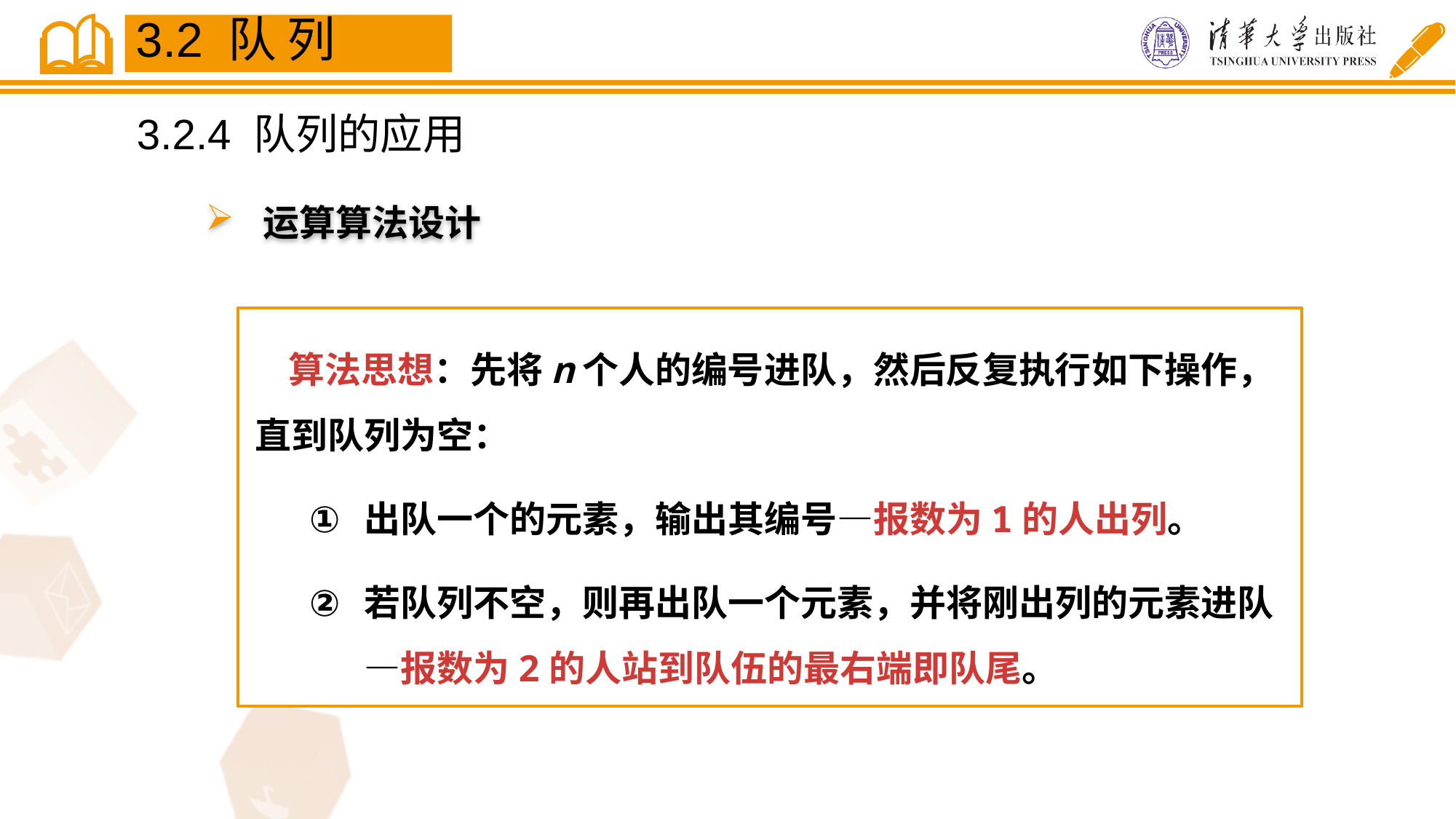

3.2 队 列
3.2.4 队列的应用
 运算算法设计
   算法思想：先将n个人的编号进队，然后反复执行如下操作，直到队列为空：
出队一个的元素，输出其编号—报数为1的人出列。
若队列不空，则再出队一个元素，并将刚出列的元素进队—报数为2的人站到队伍的最右端即队尾。